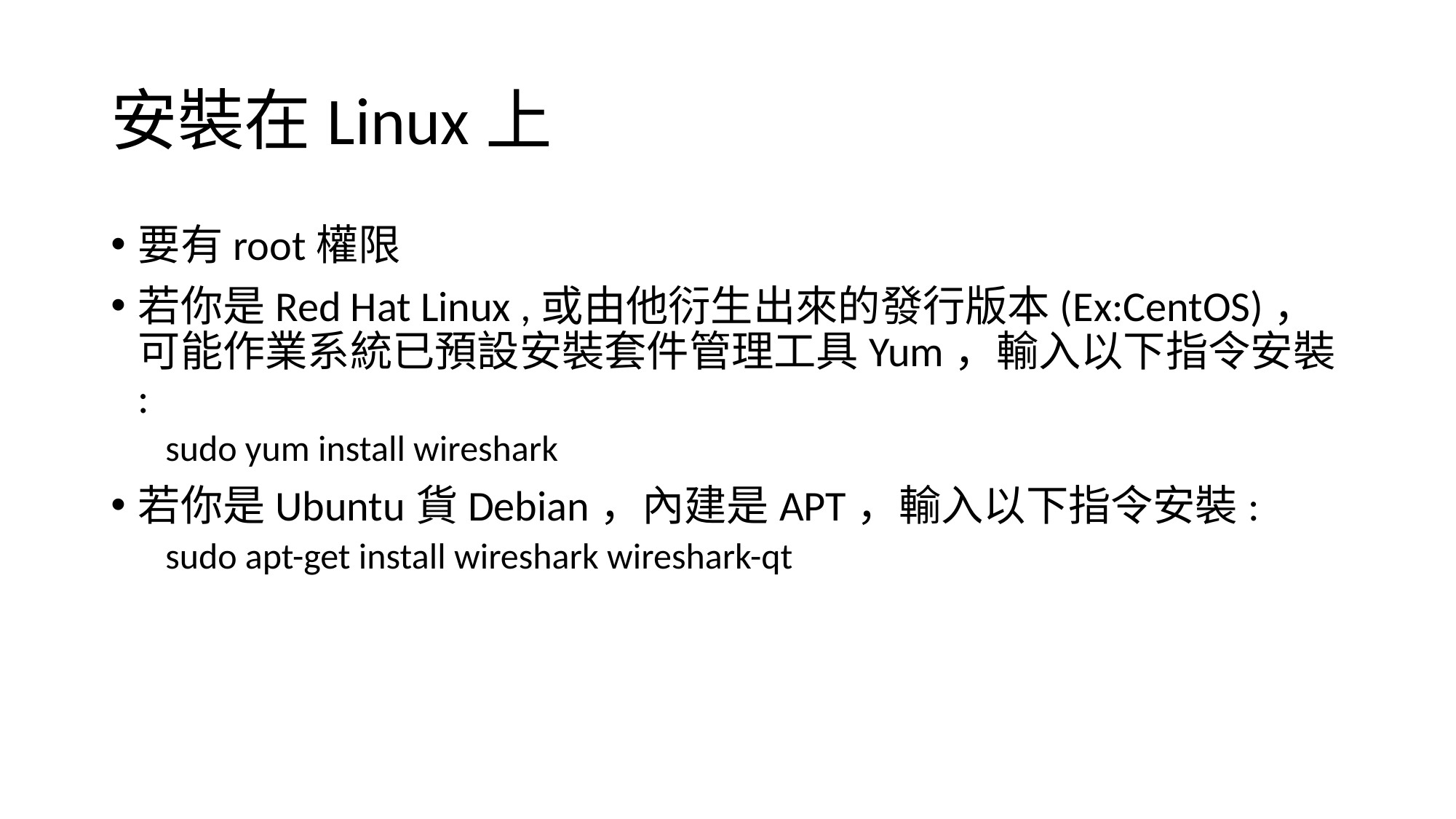

# 安裝在Linux上
要有root權限
若你是Red Hat Linux ,或由他衍生出來的發行版本(Ex:CentOS)，可能作業系統已預設安裝套件管理工具Yum，輸入以下指令安裝 :
sudo yum install wireshark
若你是Ubuntu貨Debian，內建是APT，輸入以下指令安裝:
sudo apt-get install wireshark wireshark-qt